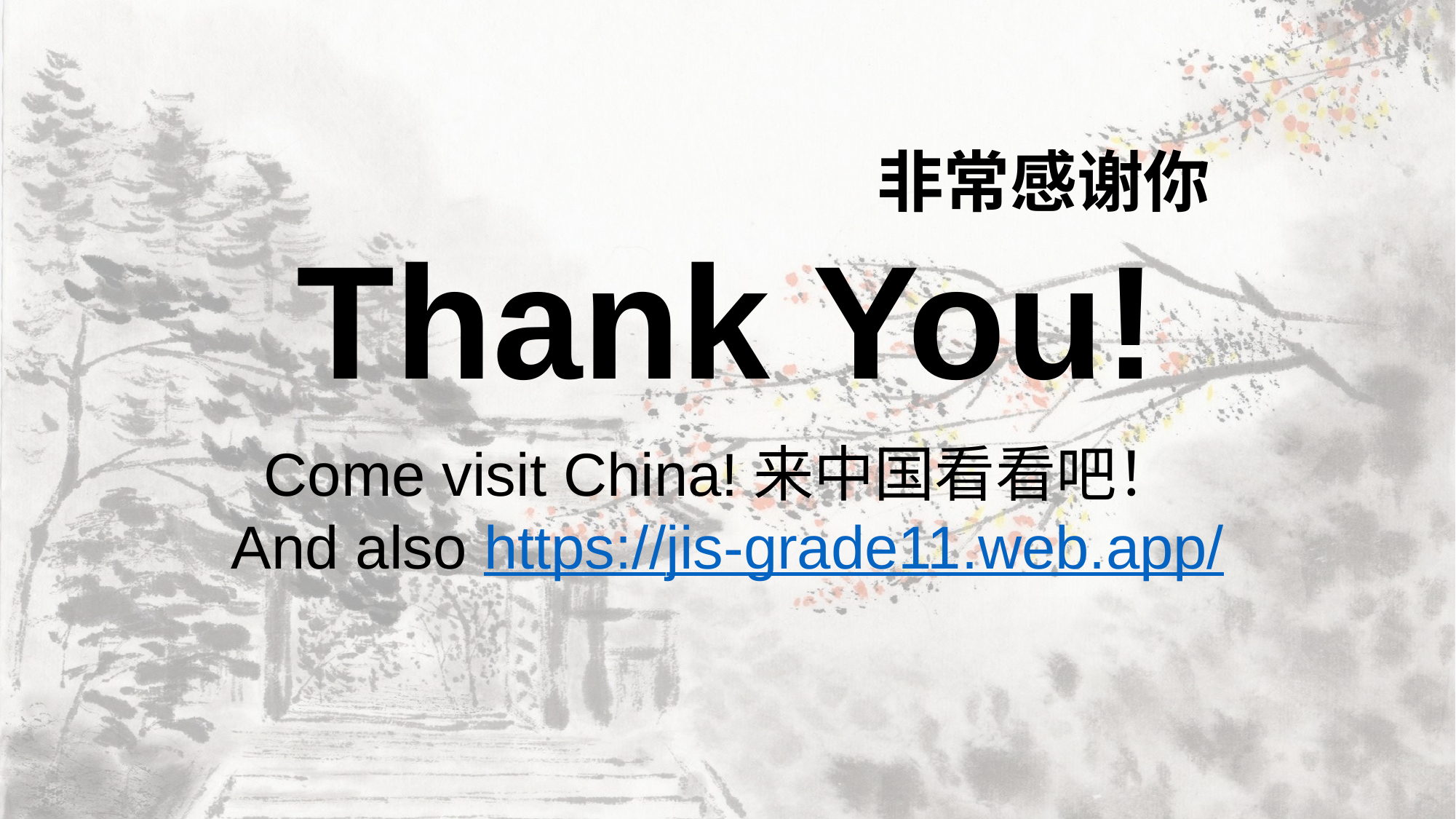

# Thank You!
非常感谢你
Come visit China!来中国看看吧！
And also https://jis-grade11.web.app/